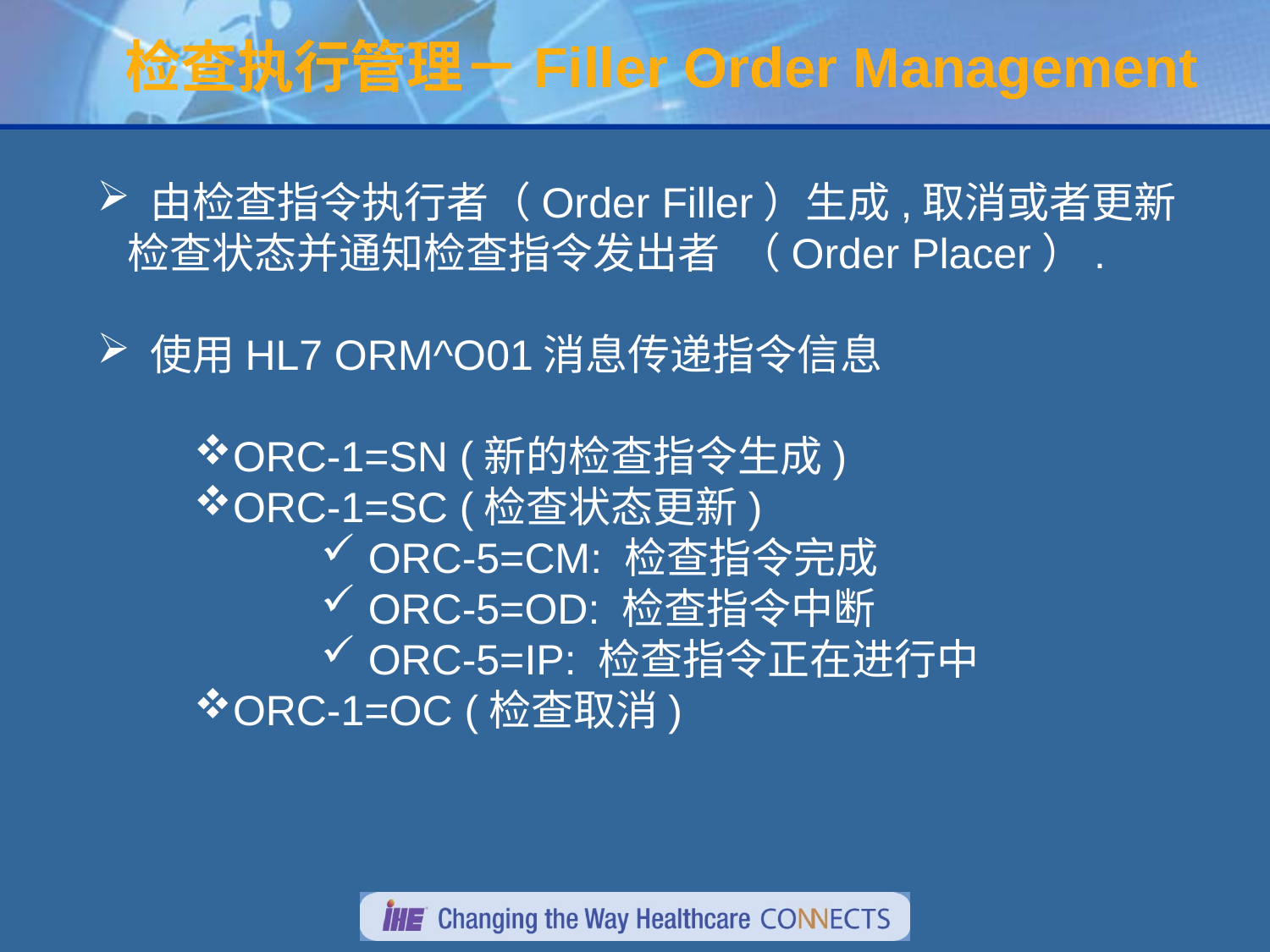

# 检查执行管理－Filler Order Management
 由检查指令执行者（Order Filler）生成,取消或者更新检查状态并通知检查指令发出者  （Order Placer）.

 使用HL7 ORM^O01消息传递指令信息

ORC-1=SN (新的检查指令生成)
ORC-1=SC (检查状态更新)
 ORC-5=CM: 检查指令完成
 ORC-5=OD: 检查指令中断
 ORC-5=IP: 检查指令正在进行中
ORC-1=OC (检查取消)